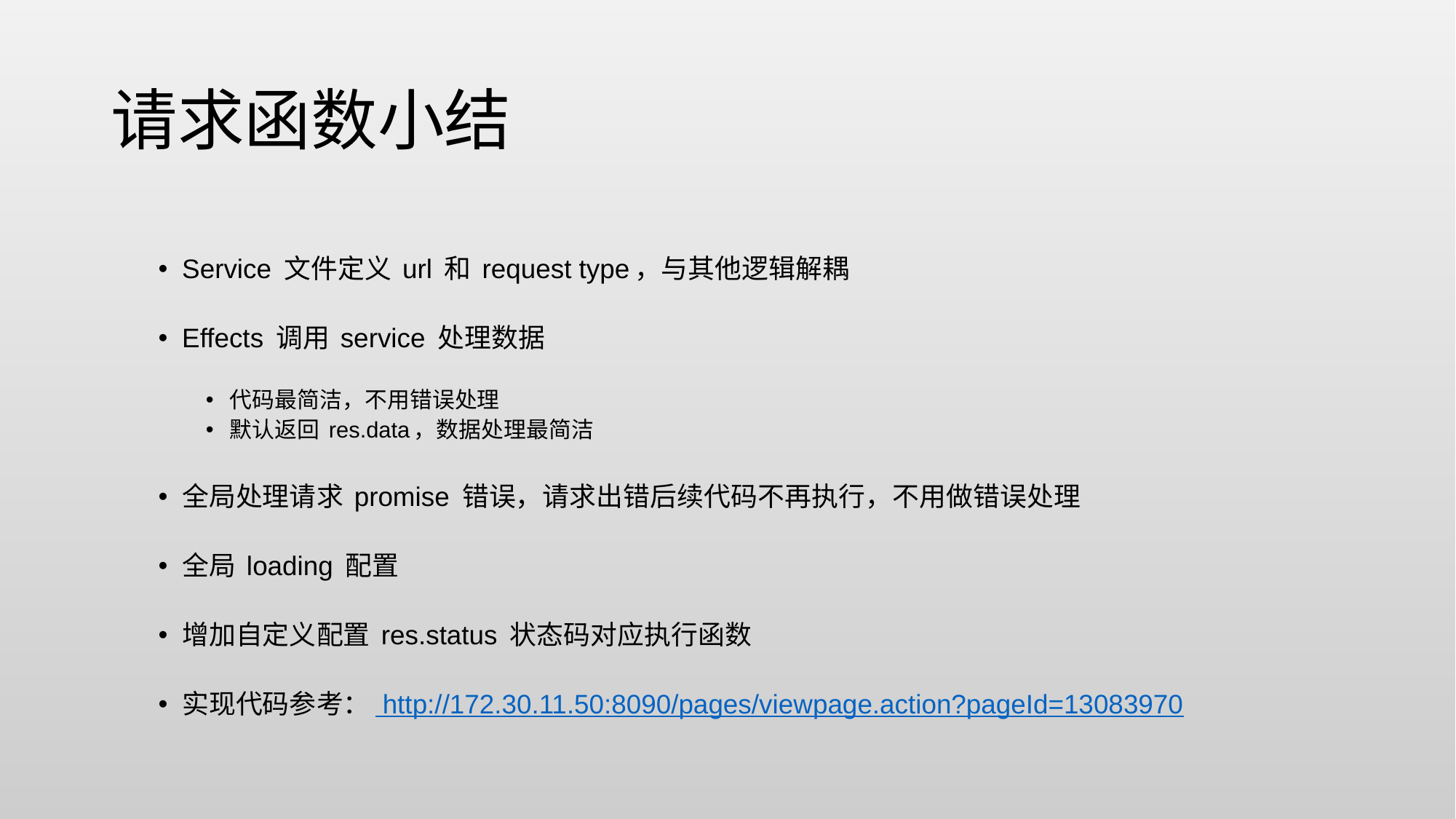

# 请求函数小结

Service 文件定义 url 和 request type，与其他逻辑解耦

Effects 调用 service 处理数据

代码最简洁，不用错误处理
默认返回 res.data，数据处理最简洁

全局处理请求 promise 错误，请求出错后续代码不再执行，不用做错误处理

全局 loading 配置

增加自定义配置 res.status 状态码对应执行函数

实现代码参考： http://172.30.11.50:8090/pages/viewpage.action?pageId=13083970